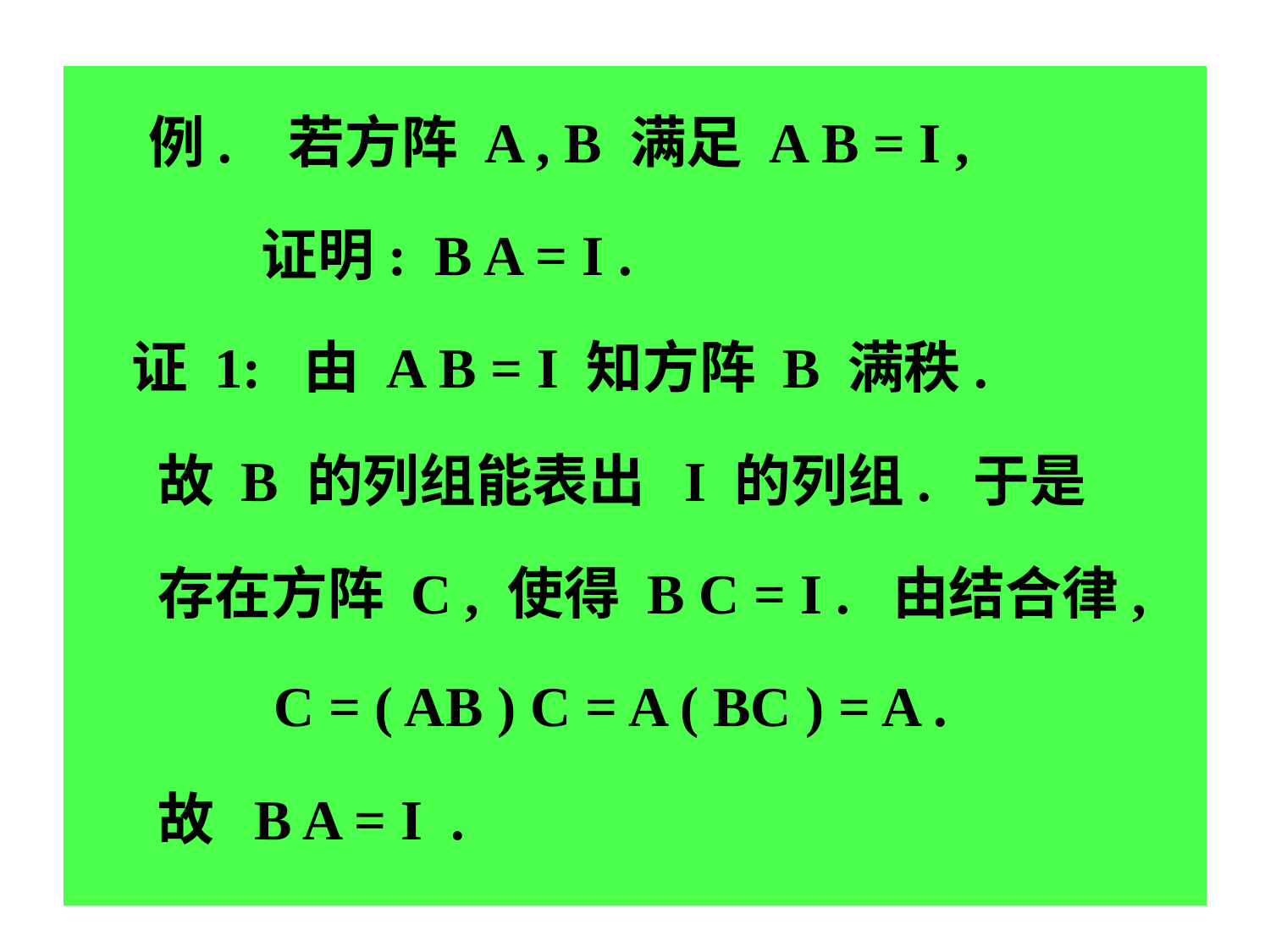

例.   若方阵 A , B 满足 A B = I ,
         证明:  B A = I .
证 1:  由 A B = I 知方阵 B 满秩.
 故 B 的列组能表出  I 的列组.  于是
 存在方阵 C , 使得 B C = I .  由结合律,
          C = ( AB ) C = A ( BC ) = A .
 故  B A = I  .